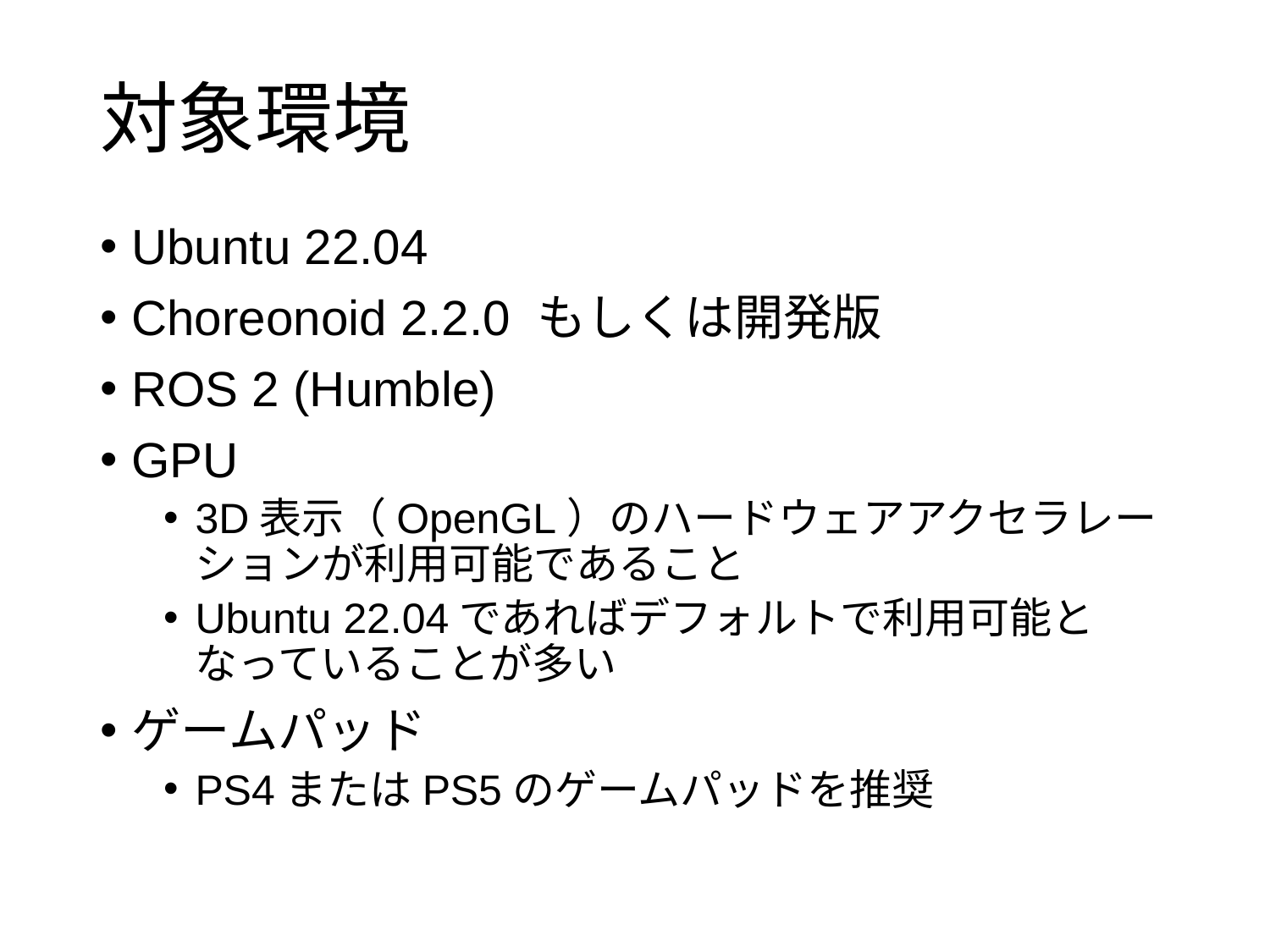

# 対象環境
Ubuntu 22.04
Choreonoid 2.2.0 もしくは開発版
ROS 2 (Humble)
GPU
3D表示（OpenGL）のハードウェアアクセラレーションが利用可能であること
Ubuntu 22.04であればデフォルトで利用可能となっていることが多い
ゲームパッド
PS4またはPS5のゲームパッドを推奨